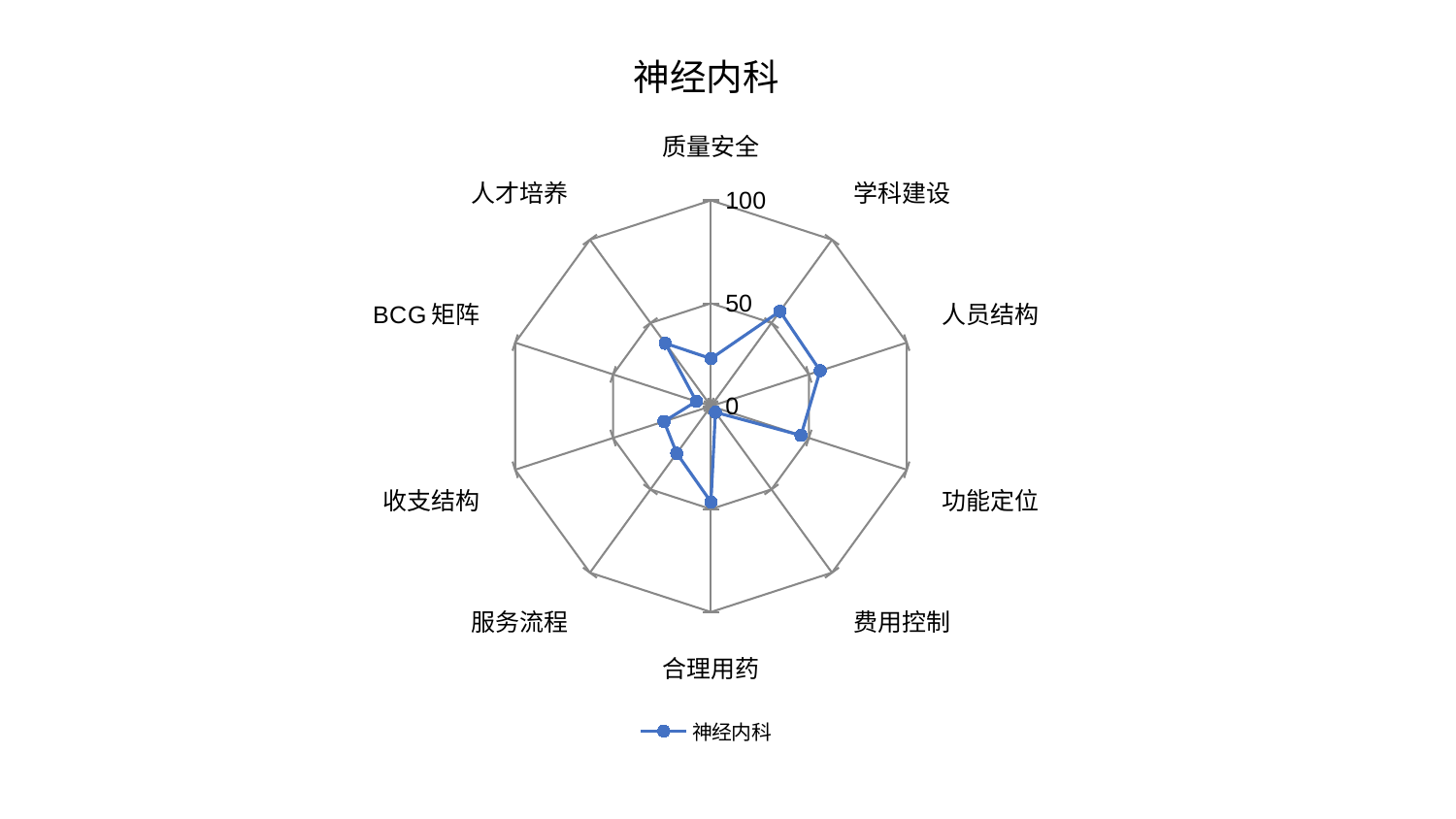

### Chart: 神经内科

| Category | 神经内科 |
|---|---|
| 质量安全 | 23.13099070037743 |
| 学科建设 | 56.988377398838196 |
| 人员结构 | 55.77209353779263 |
| 功能定位 | 45.96529870863008 |
| 费用控制 | 3.6718530256916893 |
| 合理用药 | 46.550051815364455 |
| 服务流程 | 28.318053950602877 |
| 收支结构 | 23.99472180170492 |
| BCG矩阵 | 7.51412185612882 |
| 人才培养 | 37.80315143806267 |
141